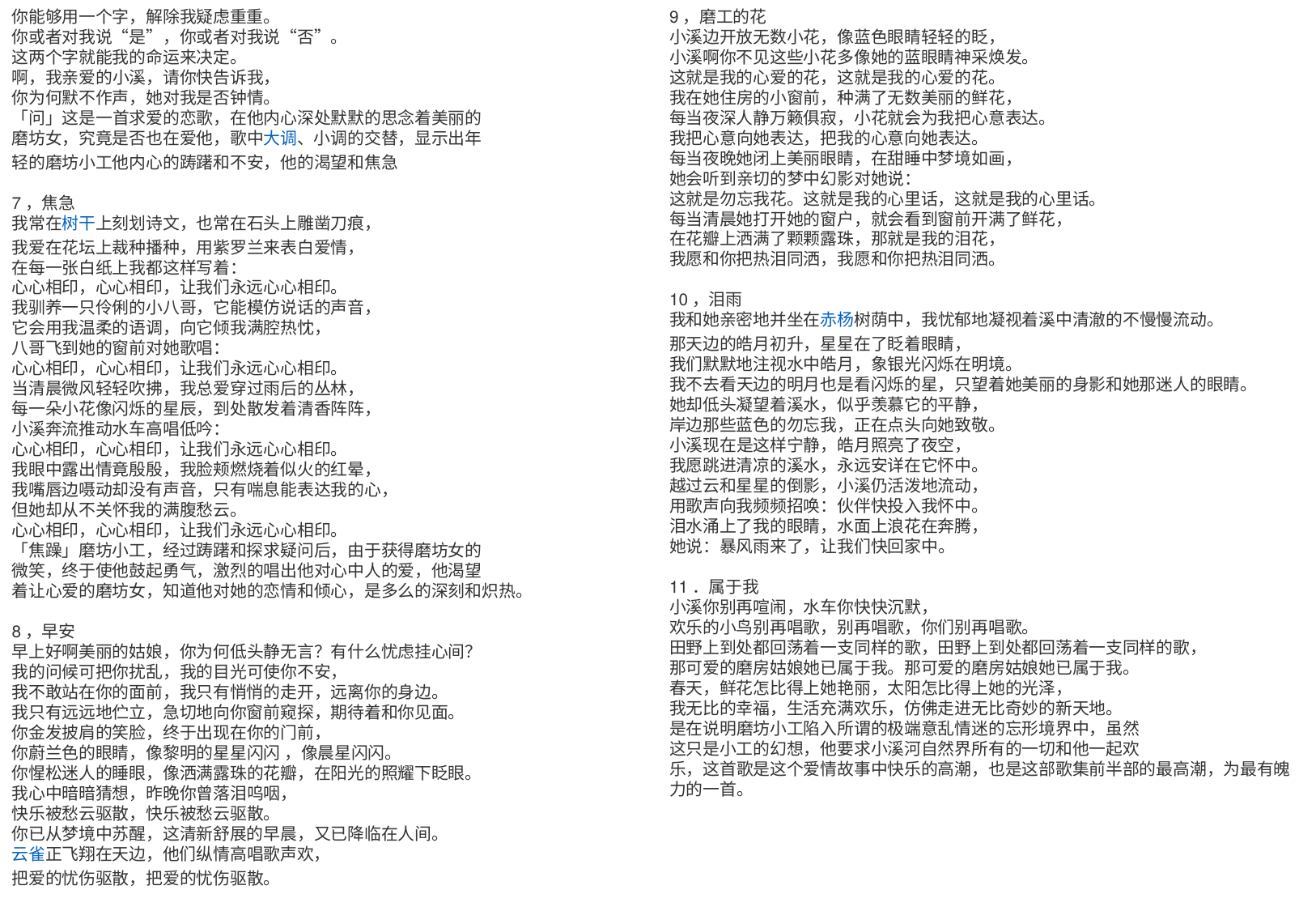

你能够用一个字，解除我疑虑重重。
你或者对我说“是”，你或者对我说“否”。
这两个字就能我的命运来决定。
啊，我亲爱的小溪，请你快告诉我，
你为何默不作声，她对我是否钟情。
「问」这是一首求爱的恋歌，在他内心深处默默的思念着美丽的
磨坊女，究竟是否也在爱他，歌中大调、小调的交替，显示出年
轻的磨坊小工他内心的踌躇和不安，他的渴望和焦急

7，焦急
我常在树干上刻划诗文，也常在石头上雕凿刀痕，
我爱在花坛上裁种播种，用紫罗兰来表白爱情，
在每一张白纸上我都这样写着：
心心相印，心心相印，让我们永远心心相印。
我驯养一只伶俐的小八哥，它能模仿说话的声音，
它会用我温柔的语调，向它倾我满腔热忱，
八哥飞到她的窗前对她歌唱：
心心相印，心心相印，让我们永远心心相印。
当清晨微风轻轻吹拂，我总爱穿过雨后的丛林，
每一朵小花像闪烁的星辰，到处散发着清香阵阵，
小溪奔流推动水车高唱低吟：
心心相印，心心相印，让我们永远心心相印。
我眼中露出情竟殷殷，我脸颊燃烧着似火的红晕，
我嘴唇边嗫动却没有声音，只有喘息能表达我的心，
但她却从不关怀我的满腹愁云。
心心相印，心心相印，让我们永远心心相印。
「焦躁」磨坊小工，经过踌躇和探求疑问后，由于获得磨坊女的
微笑，终于使他鼓起勇气，激烈的唱出他对心中人的爱，他渴望
着让心爱的磨坊女，知道他对她的恋情和倾心，是多么的深刻和炽热。

8，早安
早上好啊美丽的姑娘，你为何低头静无言？有什么忧虑挂心间？
我的问候可把你扰乱，我的目光可使你不安，
我不敢站在你的面前，我只有悄悄的走开，远离你的身边。
我只有远远地伫立，急切地向你窗前窥探，期待着和你见面。
你金发披肩的笑脸，终于出现在你的门前，
你蔚兰色的眼睛，像黎明的星星闪闪 ，像晨星闪闪。
你惺松迷人的睡眼，像洒满露珠的花瓣，在阳光的照耀下眨眼。
我心中暗暗猜想，昨晚你曾落泪呜咽，
快乐被愁云驱散，快乐被愁云驱散。
你已从梦境中苏醒，这清新舒展的早晨，又已降临在人间。
云雀正飞翔在天边，他们纵情高唱歌声欢，
把爱的忧伤驱散，把爱的忧伤驱散。

9，磨工的花
小溪边开放无数小花，像蓝色眼睛轻轻的眨，
小溪啊你不见这些小花多像她的蓝眼睛神采焕发。
这就是我的心爱的花，这就是我的心爱的花。
我在她住房的小窗前，种满了无数美丽的鲜花，
每当夜深人静万籁俱寂，小花就会为我把心意表达。
我把心意向她表达，把我的心意向她表达。
每当夜晚她闭上美丽眼睛，在甜睡中梦境如画，
她会听到亲切的梦中幻影对她说：
这就是勿忘我花。这就是我的心里话，这就是我的心里话。
每当清晨她打开她的窗户，就会看到窗前开满了鲜花，
在花瓣上洒满了颗颗露珠，那就是我的泪花，
我愿和你把热泪同洒，我愿和你把热泪同洒。

10，泪雨
我和她亲密地并坐在赤杨树荫中，我忧郁地凝视着溪中清澈的不慢慢流动。
那天边的皓月初升，星星在了眨着眼睛，
我们默默地注视水中皓月，象银光闪烁在明境。
我不去看天边的明月也是看闪烁的星，只望着她美丽的身影和她那迷人的眼睛。
她却低头凝望着溪水，似乎羡慕它的平静，
岸边那些蓝色的勿忘我，正在点头向她致敬。
小溪现在是这样宁静，皓月照亮了夜空，
我愿跳进清凉的溪水，永远安详在它怀中。
越过云和星星的倒影，小溪仍活泼地流动，
用歌声向我频频招唤：伙伴快投入我怀中。
泪水涌上了我的眼睛，水面上浪花在奔腾，
她说：暴风雨来了，让我们快回家中。

11．属于我
小溪你别再喧闹，水车你快快沉默，
欢乐的小鸟别再唱歌，别再唱歌，你们别再唱歌。
田野上到处都回荡着一支同样的歌，田野上到处都回荡着一支同样的歌，
那可爱的磨房姑娘她已属于我。那可爱的磨房姑娘她已属于我。
春天，鲜花怎比得上她艳丽，太阳怎比得上她的光泽，
我无比的幸福，生活充满欢乐，仿佛走进无比奇妙的新天地。
是在说明磨坊小工陷入所谓的极端意乱情迷的忘形境界中，虽然
这只是小工的幻想，他要求小溪河自然界所有的一切和他一起欢
乐，这首歌是这个爱情故事中快乐的高潮，也是这部歌集前半部的最高潮，为最有魄力的一首。